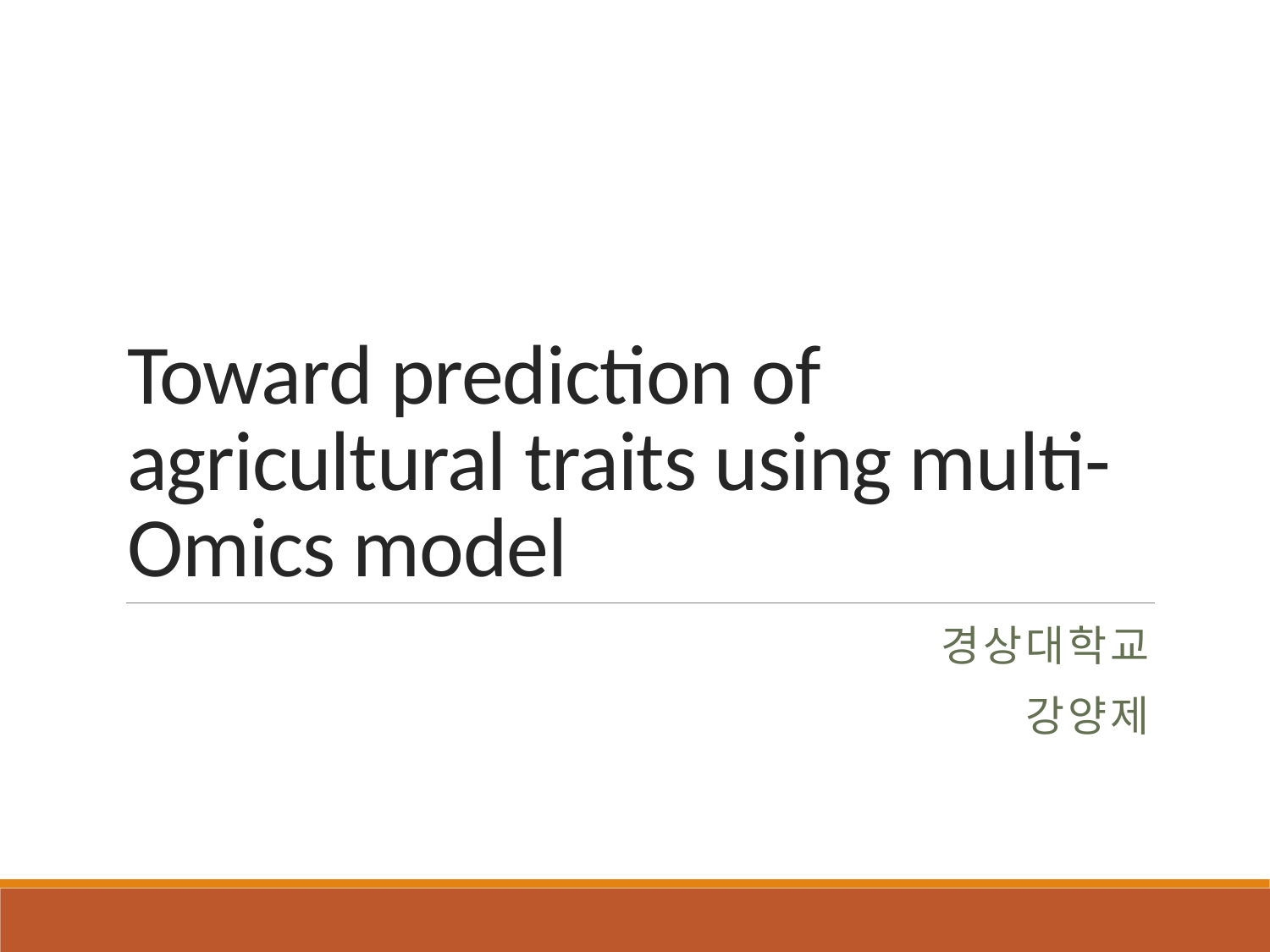

# Toward prediction of agricultural traits using multi-Omics model
경상대학교
강양제